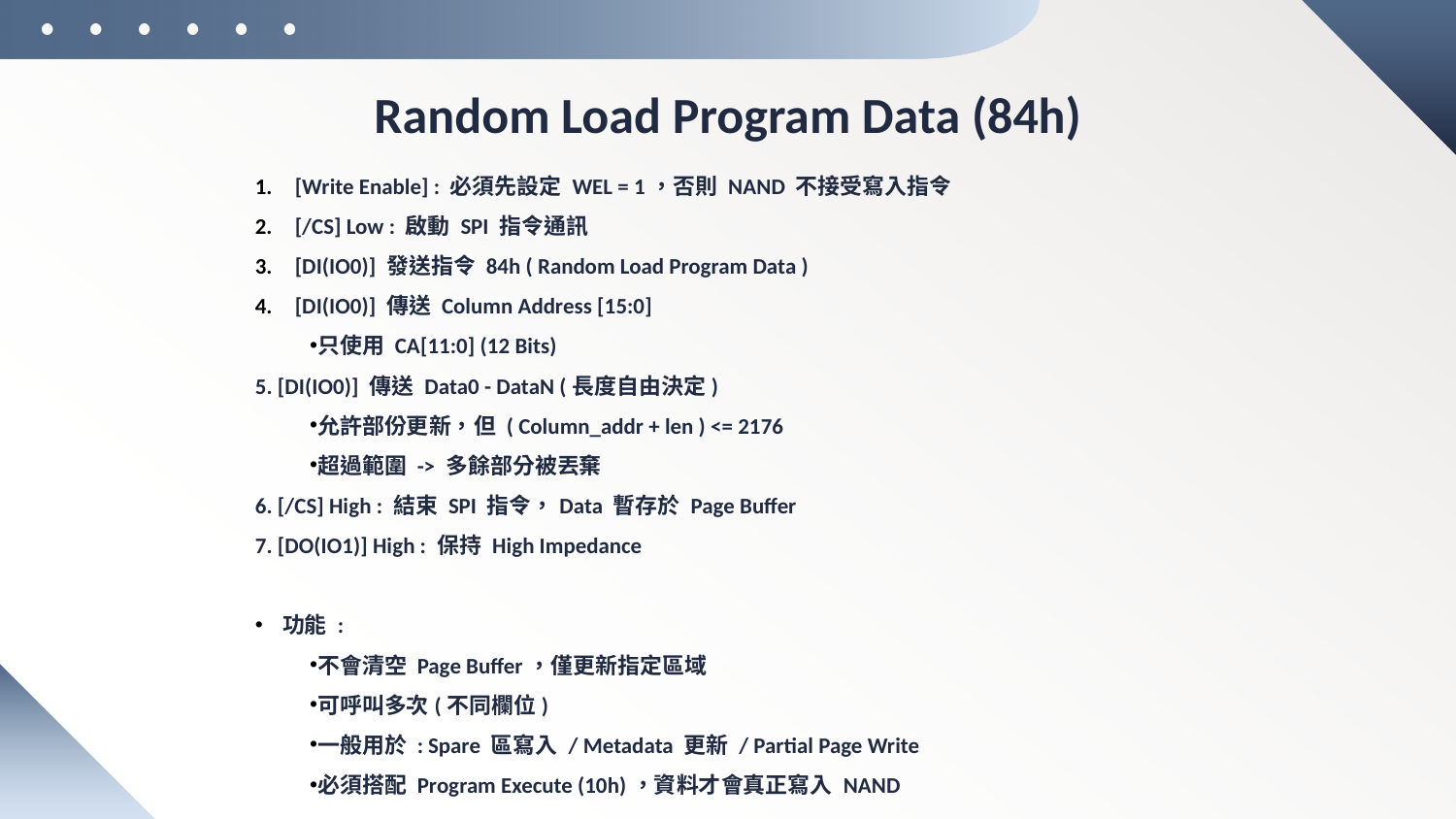

# Random Load Program Data (84h)
 [Write Enable] : 必須先設定 WEL = 1，否則 NAND 不接受寫入指令
 [/CS] Low : 啟動 SPI 指令通訊
 [DI(IO0)] 發送指令 84h ( Random Load Program Data )
 [DI(IO0)] 傳送 Column Address [15:0]
只使用 CA[11:0] (12 Bits)
5. [DI(IO0)] 傳送 Data0 - DataN (長度自由決定)
允許部份更新，但 ( Column_addr + len ) <= 2176
超過範圍 -> 多餘部分被丟棄
6. [/CS] High : 結束 SPI 指令，Data 暫存於 Page Buffer
7. [DO(IO1)] High : 保持 High Impedance

功能 :
不會清空 Page Buffer，僅更新指定區域
可呼叫多次(不同欄位)
一般用於 : Spare 區寫入 / Metadata 更新 / Partial Page Write
必須搭配 Program Execute (10h)，資料才會真正寫入 NAND